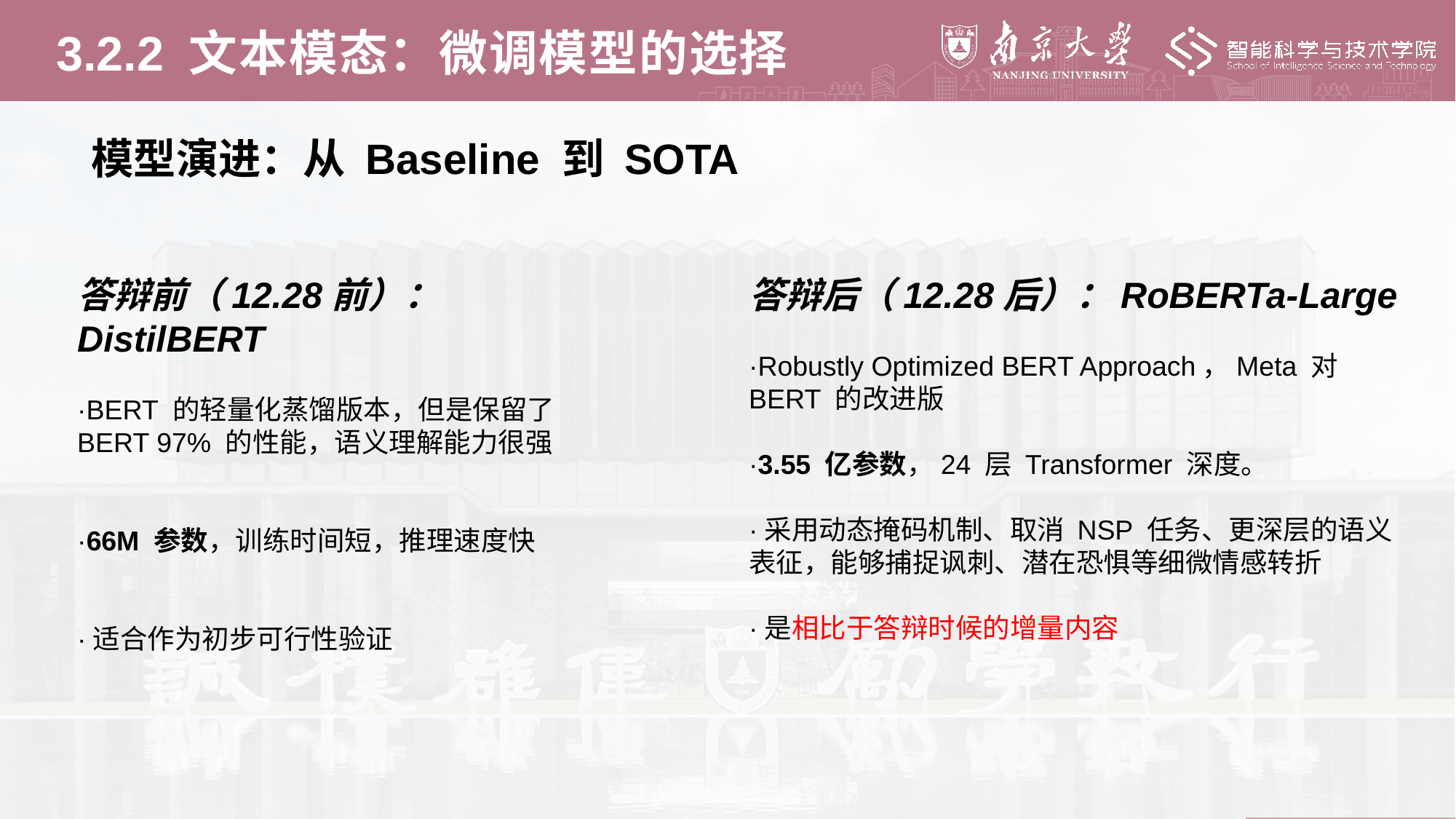

3.2.2 文本模态：微调模型的选择

模型演进：从 Baseline 到 SOTA
答辩前（12.28前）：DistilBERT

·BERT 的轻量化蒸馏版本，但是保留了 BERT 97% 的性能，语义理解能力很强

·66M 参数，训练时间短，推理速度快

·适合作为初步可行性验证

答辩后（12.28后）：RoBERTa-Large

·Robustly Optimized BERT Approach，Meta 对 BERT 的改进版

·3.55 亿参数，24 层 Transformer 深度。

·采用动态掩码机制、取消 NSP 任务、更深层的语义表征，能够捕捉讽刺、潜在恐惧等细微情感转折

·是相比于答辩时候的增量内容